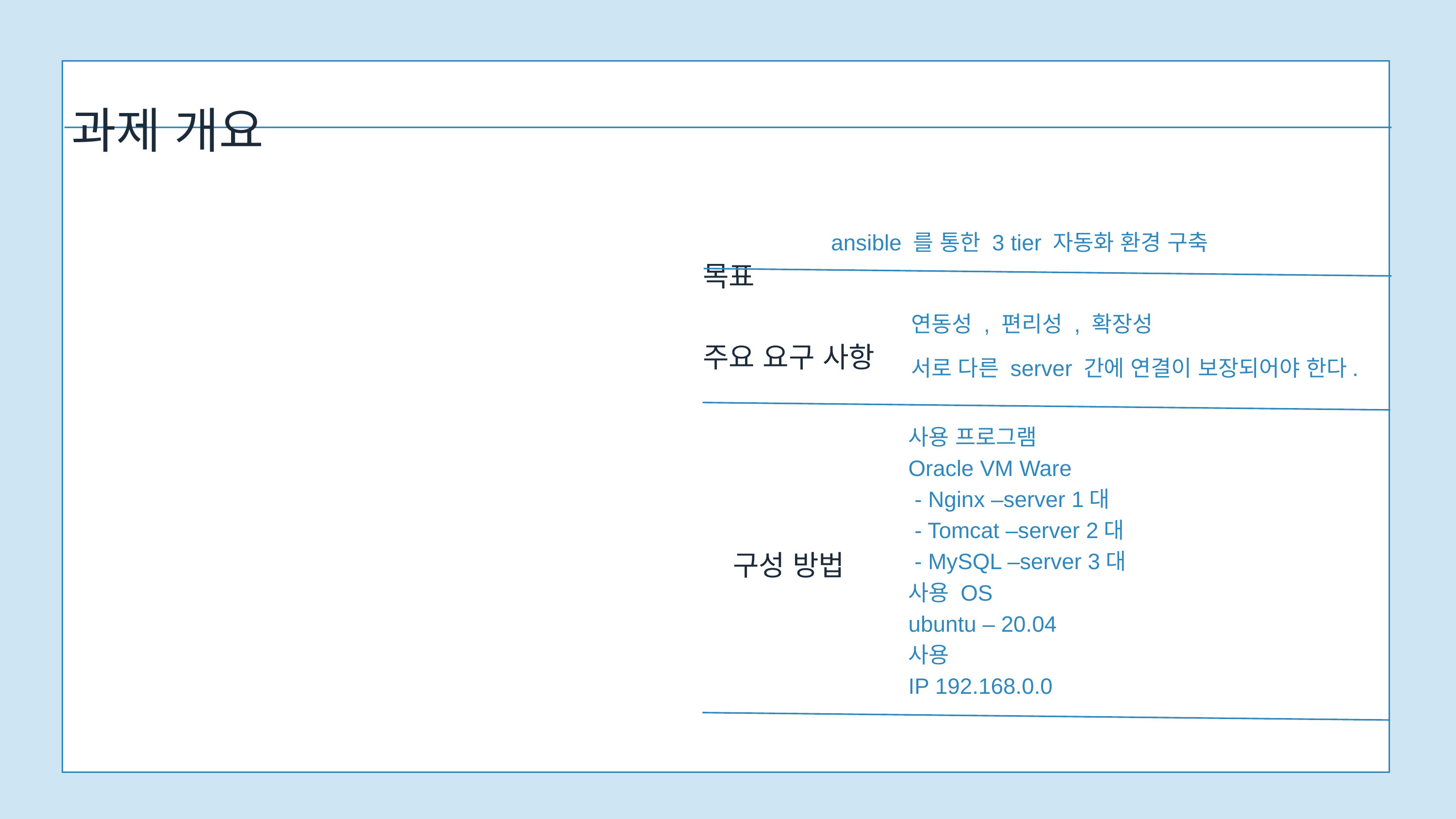

과제 개요

목표
ansible 를 통한 3 tier 자동화 환경 구축
주요 요구 사항

연동성 , 편리성 , 확장성
서로 다른 server 간에 연결이 보장되어야 한다.

사용 프로그램
Oracle VM Ware
 - Nginx –server 1대
 - Tomcat –server 2대
 - MySQL –server 3대
사용 OS
ubuntu – 20.04
사용
IP 192.168.0.0

구성 방법